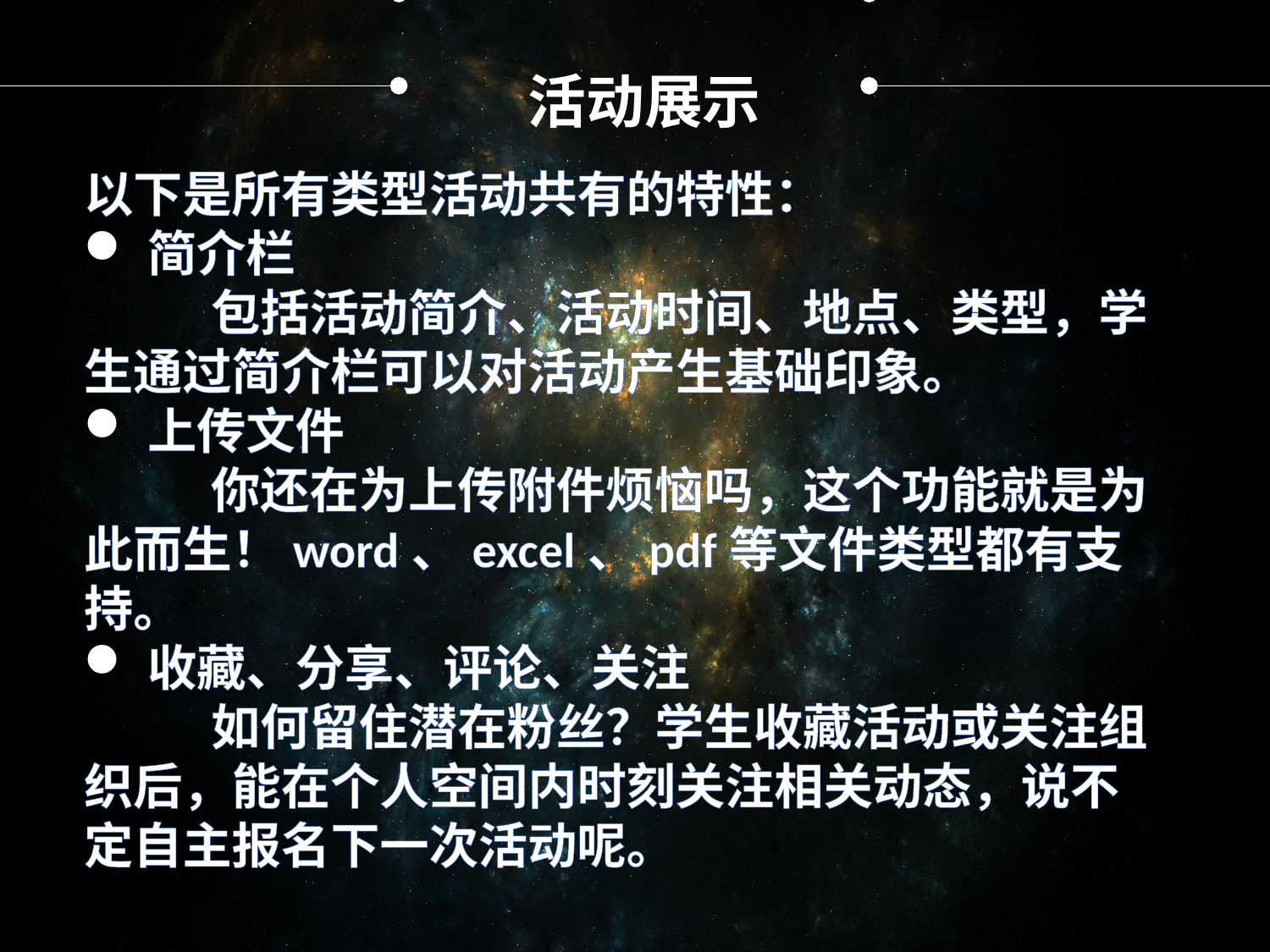

活动展示
以下是所有类型活动共有的特性：
简介栏
	包括活动简介、活动时间、地点、类型，学生通过简介栏可以对活动产生基础印象。
上传文件
	你还在为上传附件烦恼吗，这个功能就是为此而生！word、excel、pdf等文件类型都有支持。
收藏、分享、评论、关注
	如何留住潜在粉丝？学生收藏活动或关注组织后，能在个人空间内时刻关注相关动态，说不定自主报名下一次活动呢。